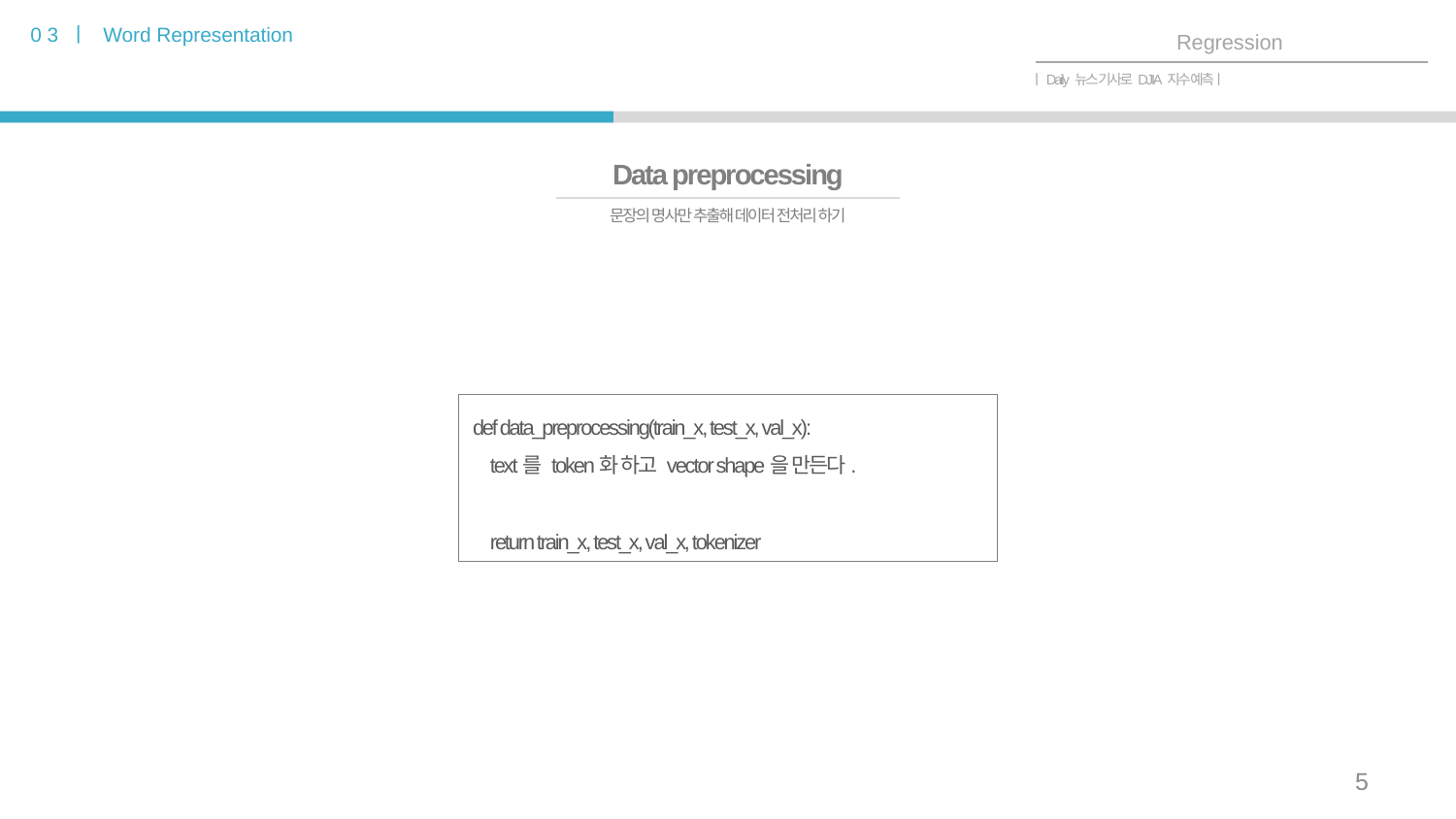

0 3 ㅣ  Word Representation
Regression
ㅣDaily 뉴스 기사로 DJIA 지수 예측ㅣ

Data preprocessing
문장의 명사만 추출해 데이터 전처리 하기
def data_preprocessing(train_x, test_x, val_x):
    text를 token화 하고 vector shape을 만든다.

    return train_x, test_x, val_x, tokenizer
5